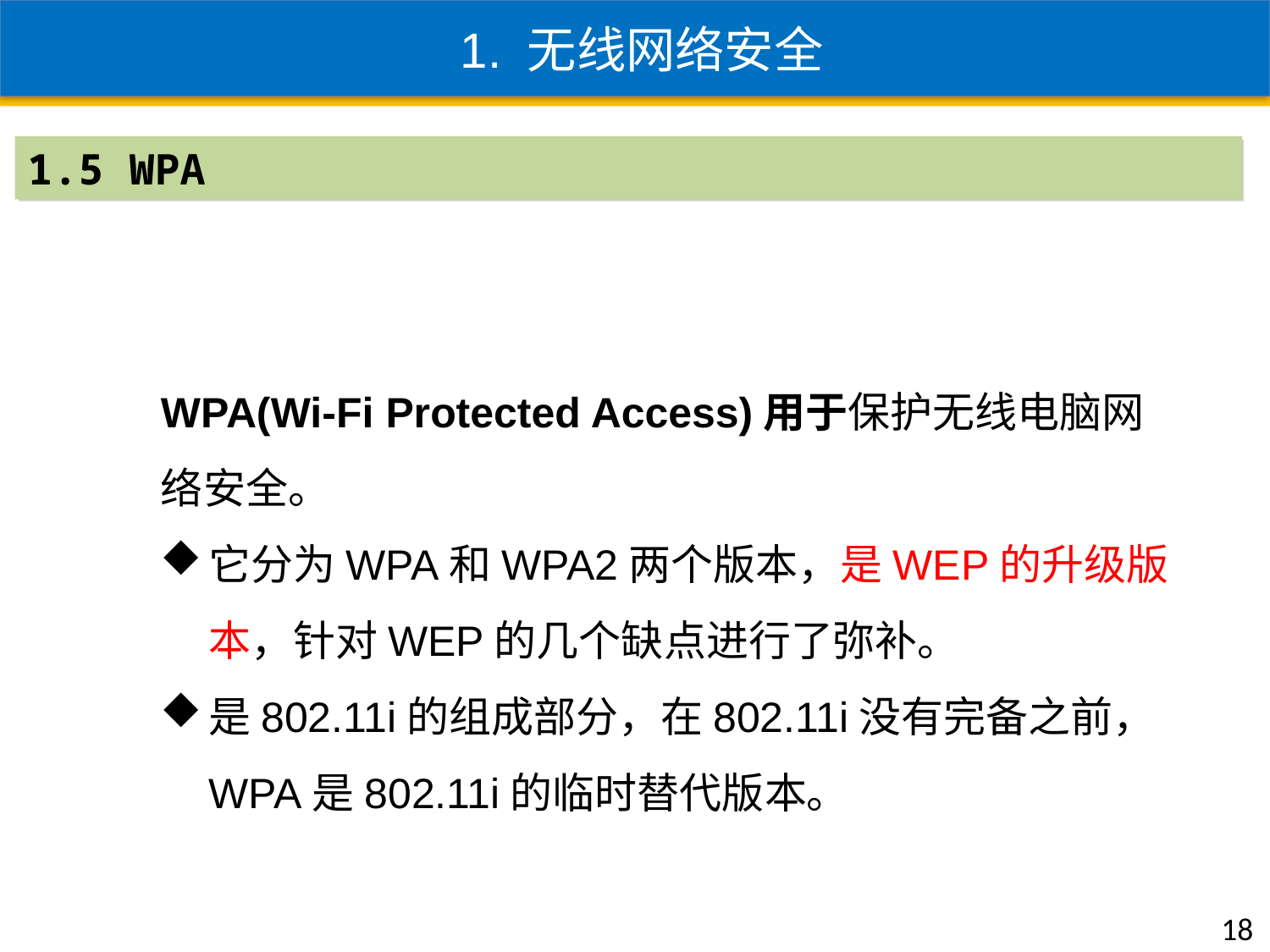

1. 无线网络安全
1.5 WPA
WPA(Wi-Fi Protected Access)用于保护无线电脑网络安全。
它分为WPA和WPA2两个版本，是WEP的升级版本，针对WEP的几个缺点进行了弥补。
是802.11i的组成部分，在802.11i没有完备之前，WPA是802.11i的临时替代版本。
18